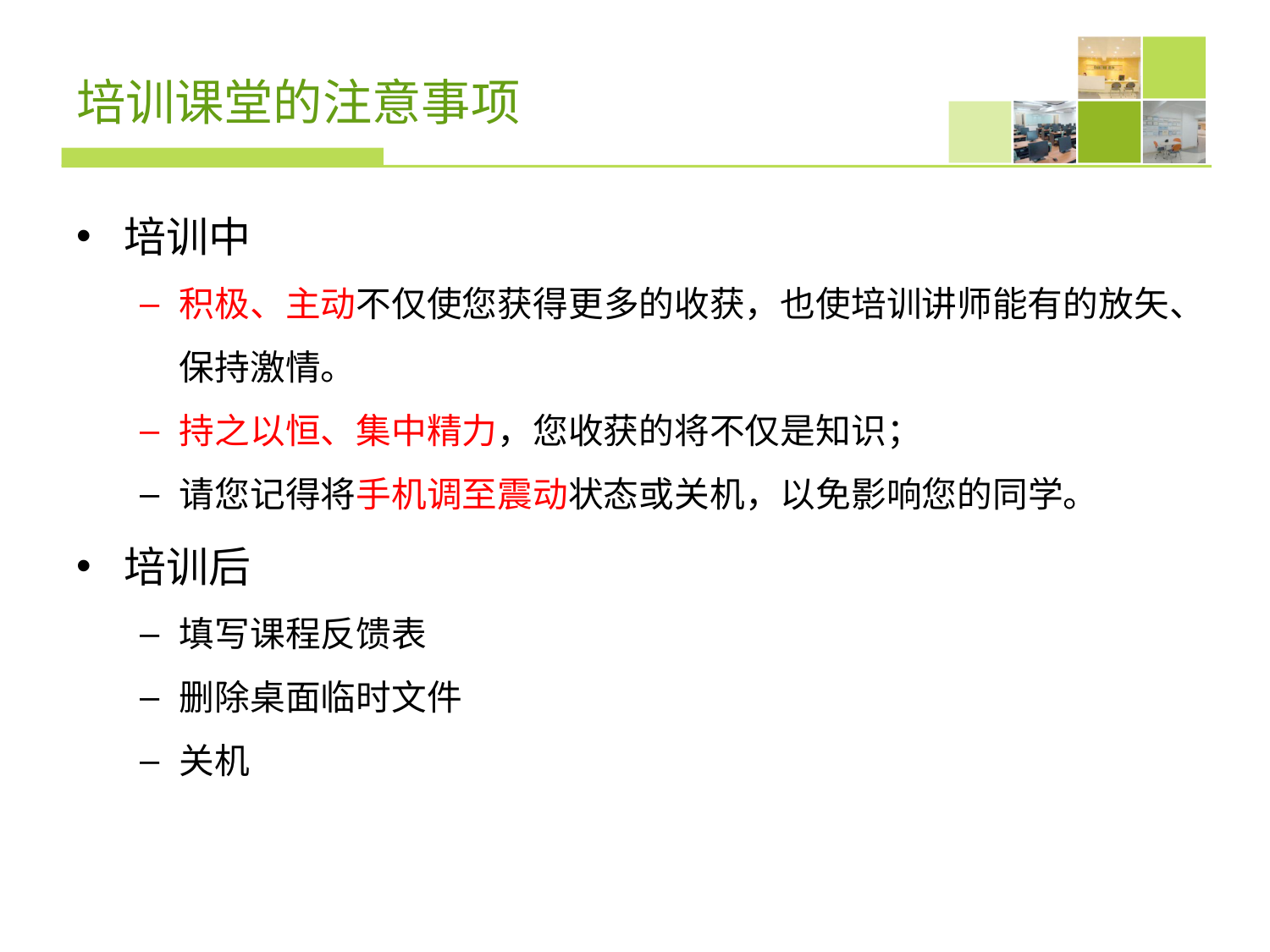

# 培训课堂的注意事项
培训中
积极、主动不仅使您获得更多的收获，也使培训讲师能有的放矢、保持激情。
持之以恒、集中精力，您收获的将不仅是知识；
请您记得将手机调至震动状态或关机，以免影响您的同学。
培训后
填写课程反馈表
删除桌面临时文件
关机